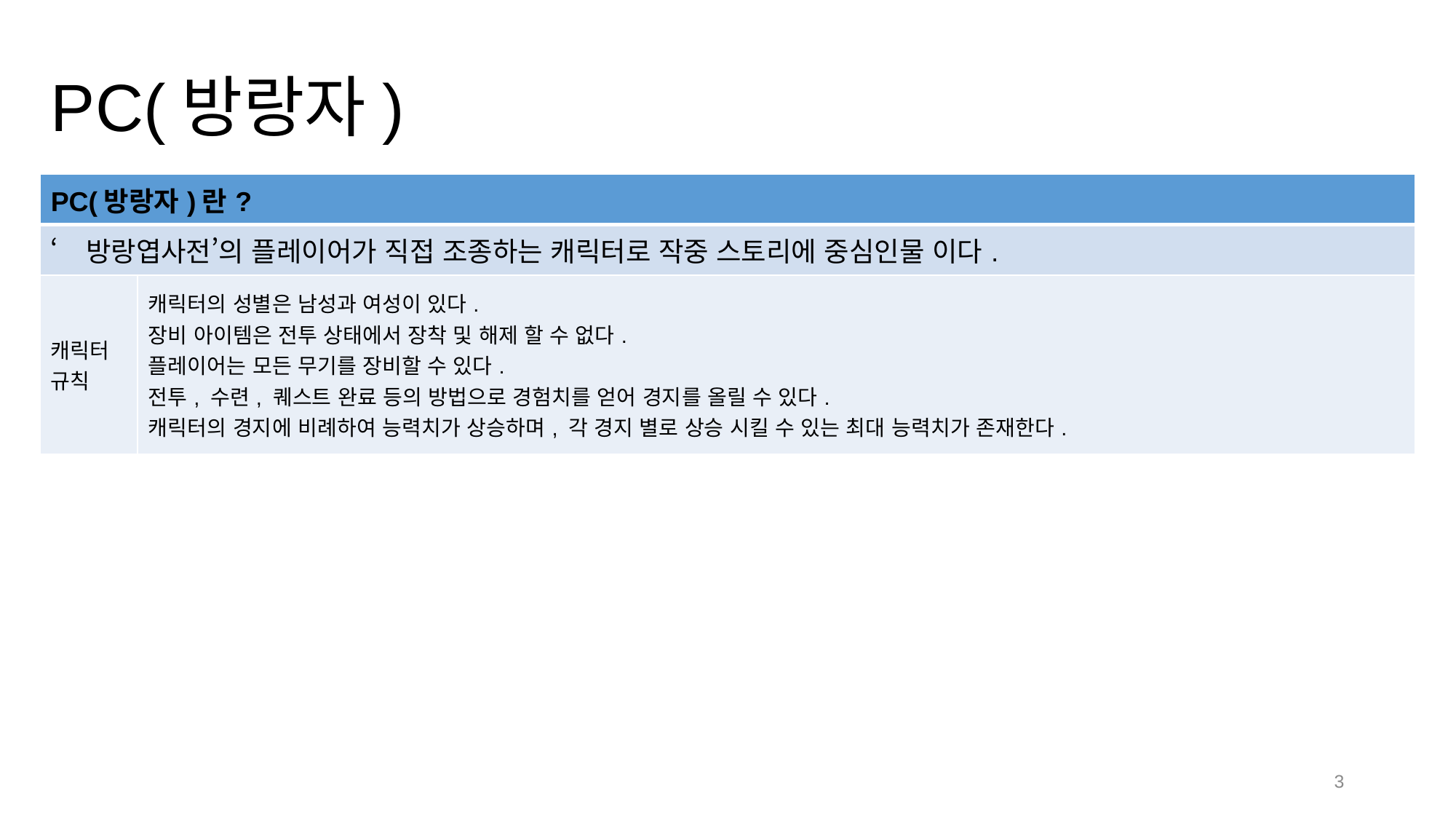

# PC(방랑자)
| PC(방랑자)란? |  |
| --- | --- |
| ‘방랑엽사전’의 플레이어가 직접 조종하는 캐릭터로 작중 스토리에 중심인물 이다. |  |
| 캐릭터 규칙 | 캐릭터의 성별은 남성과 여성이 있다. 장비 아이템은 전투 상태에서 장착 및 해제 할 수 없다. 플레이어는 모든 무기를 장비할 수 있다. 전투, 수련, 퀘스트 완료 등의 방법으로 경험치를 얻어 경지를 올릴 수 있다. 캐릭터의 경지에 비례하여 능력치가 상승하며, 각 경지 별로 상승 시킬 수 있는 최대 능력치가 존재한다. |
3